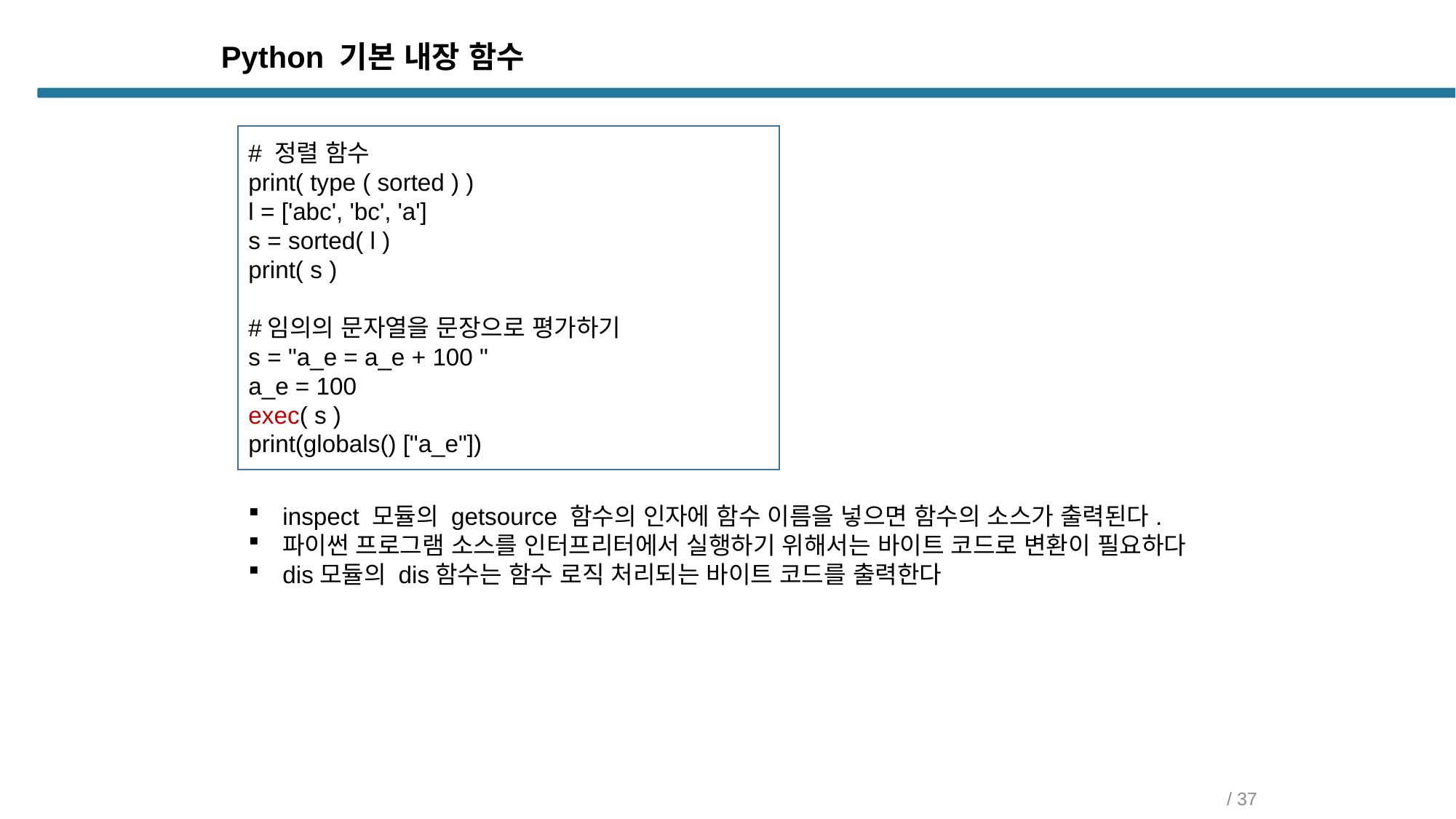

Python 기본 내장 함수
# 정렬 함수
print( type ( sorted ) )
l = ['abc', 'bc', 'a']
s = sorted( l )
print( s )

#임의의 문자열을 문장으로 평가하기
s = "a_e = a_e + 100 "
a_e = 100
exec( s )
print(globals() ["a_e"])
inspect 모듈의 getsource 함수의 인자에 함수 이름을 넣으면 함수의 소스가 출력된다.
파이썬 프로그램 소스를 인터프리터에서 실행하기 위해서는 바이트 코드로 변환이 필요하다
dis모듈의 dis함수는 함수 로직 처리되는 바이트 코드를 출력한다
/ 37